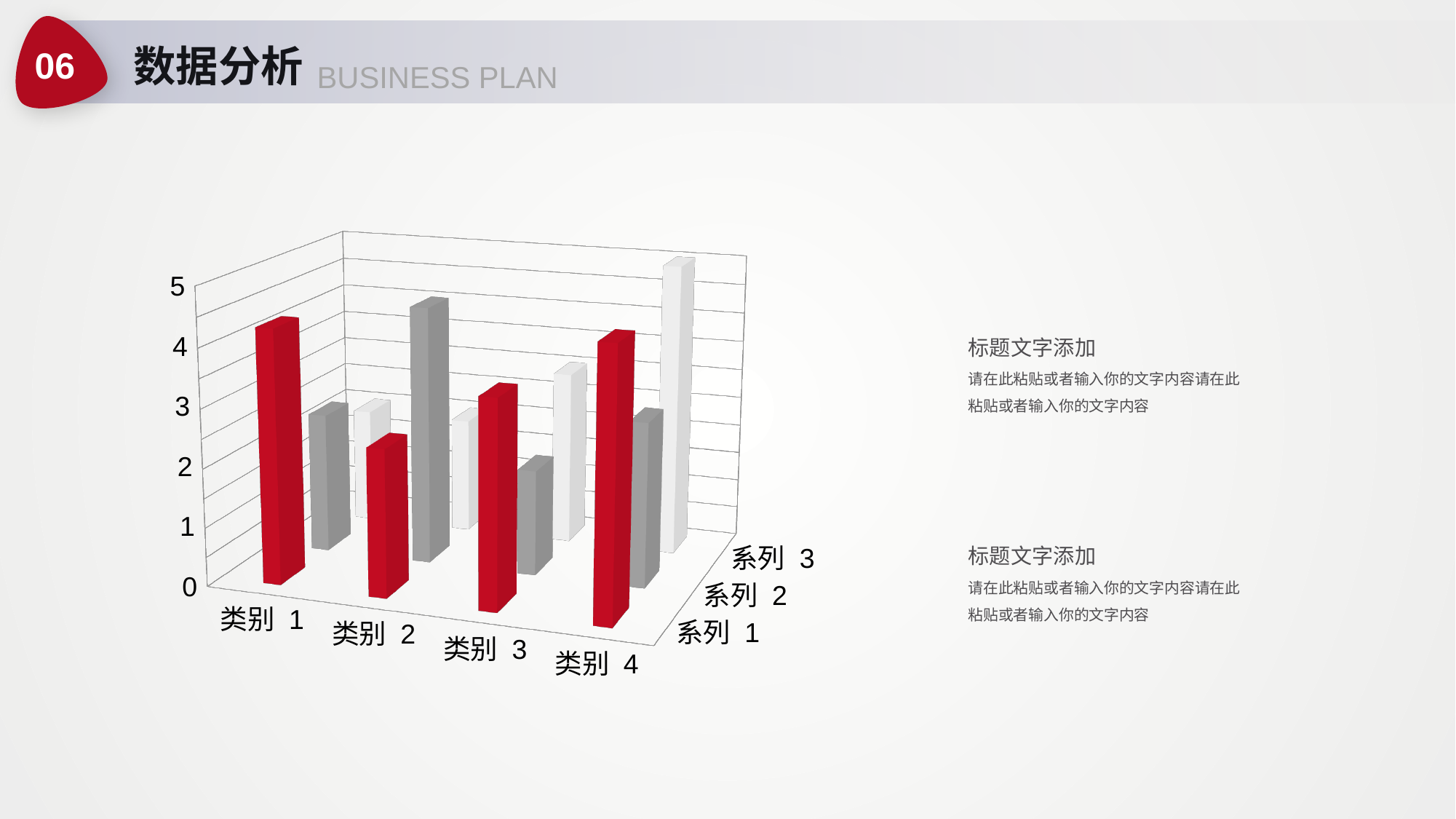

06

数据分析
BUSINESS PLAN

[unsupported chart]

标题文字添加
请在此粘贴或者输入你的文字内容请在此粘贴或者输入你的文字内容
标题文字添加
请在此粘贴或者输入你的文字内容请在此粘贴或者输入你的文字内容